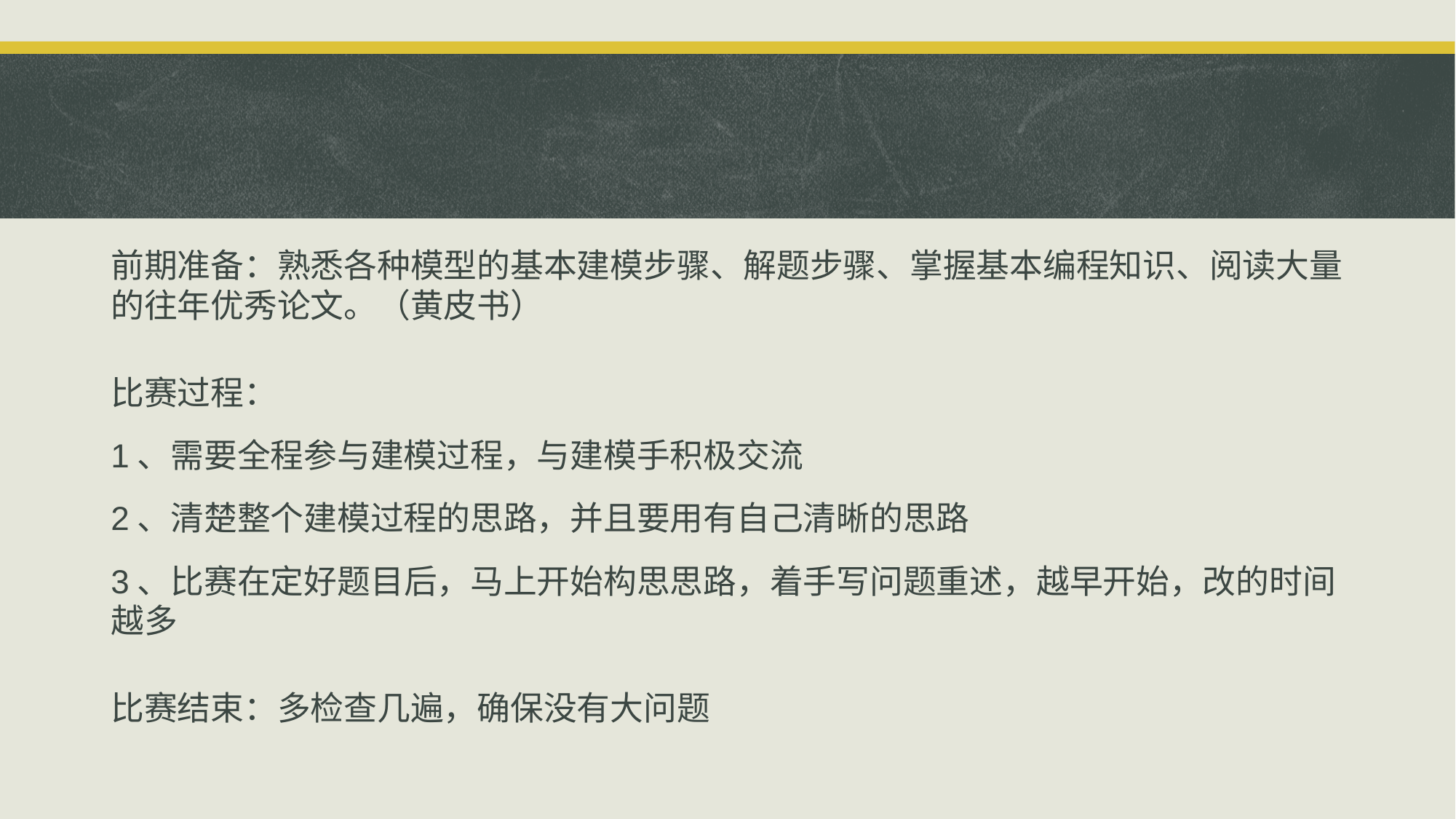

前期准备：熟悉各种模型的基本建模步骤、解题步骤、掌握基本编程知识、阅读大量的往年优秀论文。（黄皮书）

比赛过程：
1、需要全程参与建模过程，与建模手积极交流
2、清楚整个建模过程的思路，并且要用有自己清晰的思路
3、比赛在定好题目后，马上开始构思思路，着手写问题重述，越早开始，改的时间越多

比赛结束：多检查几遍，确保没有大问题